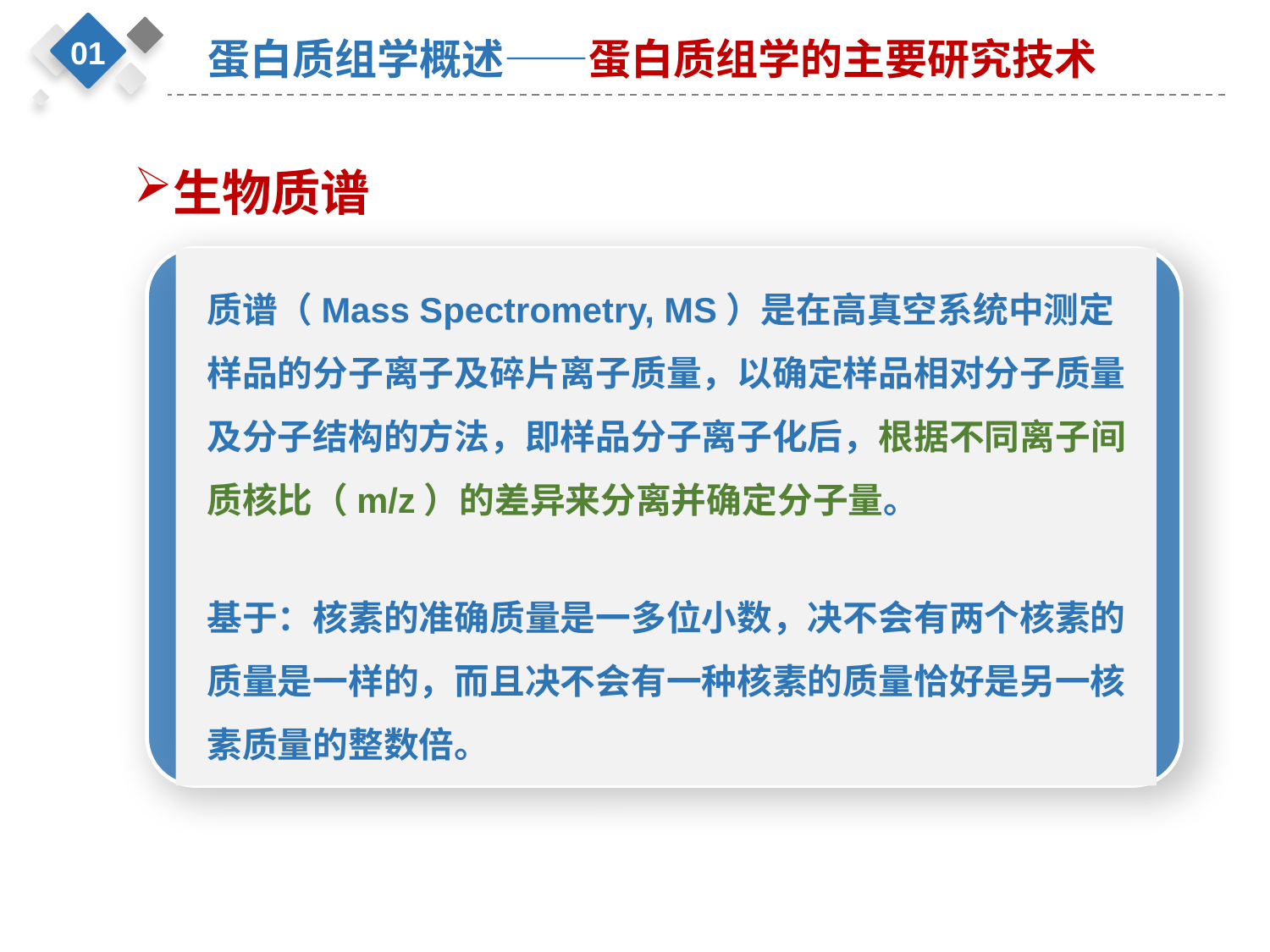

01

蛋白质组学概述——蛋白质组学的主要研究技术
生物质谱

质谱（Mass Spectrometry, MS）是在高真空系统中测定样品的分子离子及碎片离子质量，以确定样品相对分子质量及分子结构的方法，即样品分子离子化后，根据不同离子间质核比（m/z）的差异来分离并确定分子量。

基于：核素的准确质量是一多位小数，决不会有两个核素的质量是一样的，而且决不会有一种核素的质量恰好是另一核素质量的整数倍。